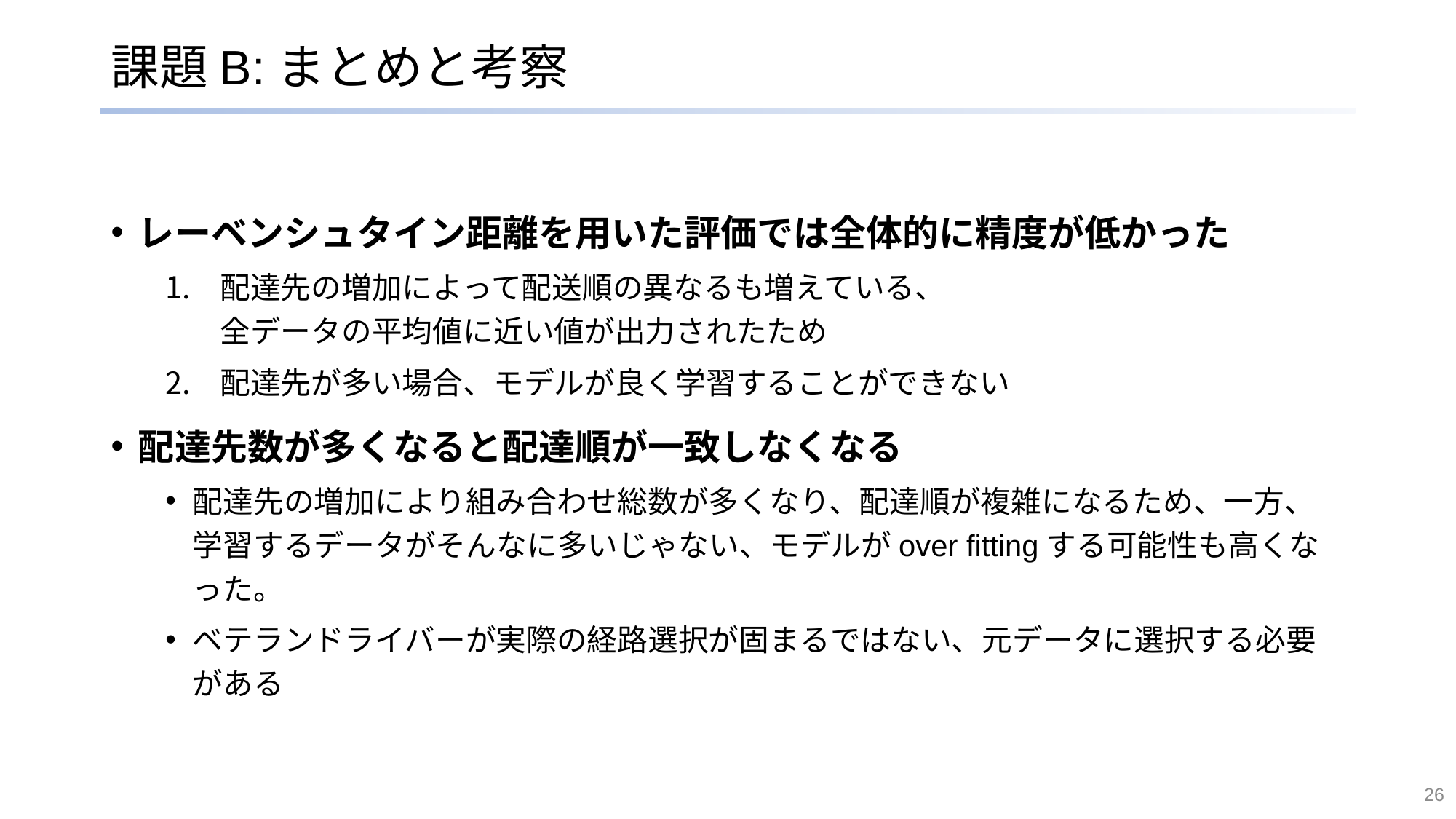

# 課題B:まとめと考察
レーベンシュタイン距離を用いた評価では全体的に精度が低かった
配達先の増加によって配送順の異なるも増えている、
全データの平均値に近い値が出力されたため
配達先が多い場合、モデルが良く学習することができない
配達先数が多くなると配達順が一致しなくなる
配達先の増加により組み合わせ総数が多くなり、配達順が複雑になるため、一方、学習するデータがそんなに多いじゃない、モデルがover fittingする可能性も高くなった。
ベテランドライバーが実際の経路選択が固まるではない、元データに選択する必要がある

26